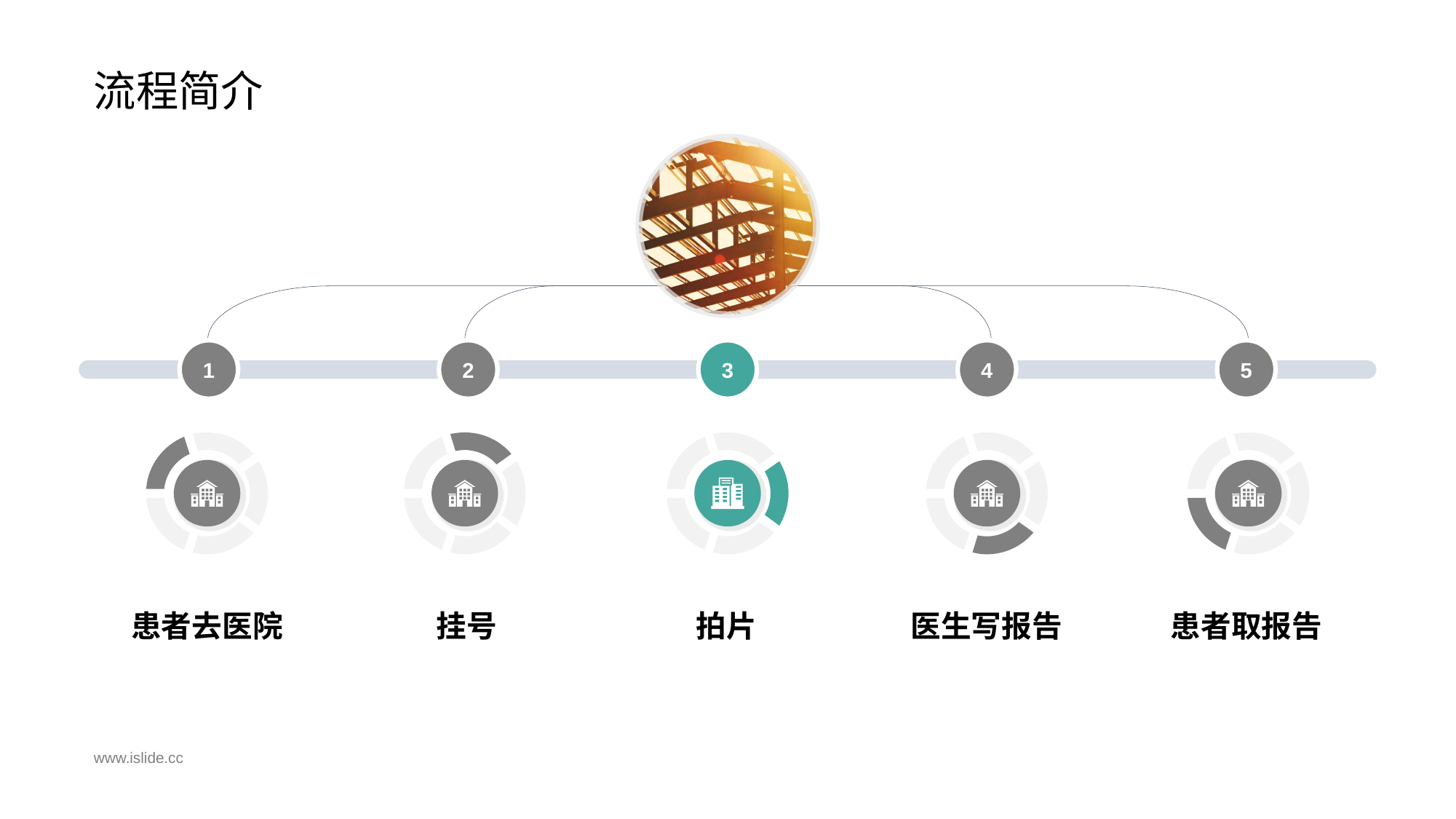

# 流程简介

1
2
3
4
5

患者去医院

挂号

拍片

医生写报告

患者取报告

www.islide.cc
4